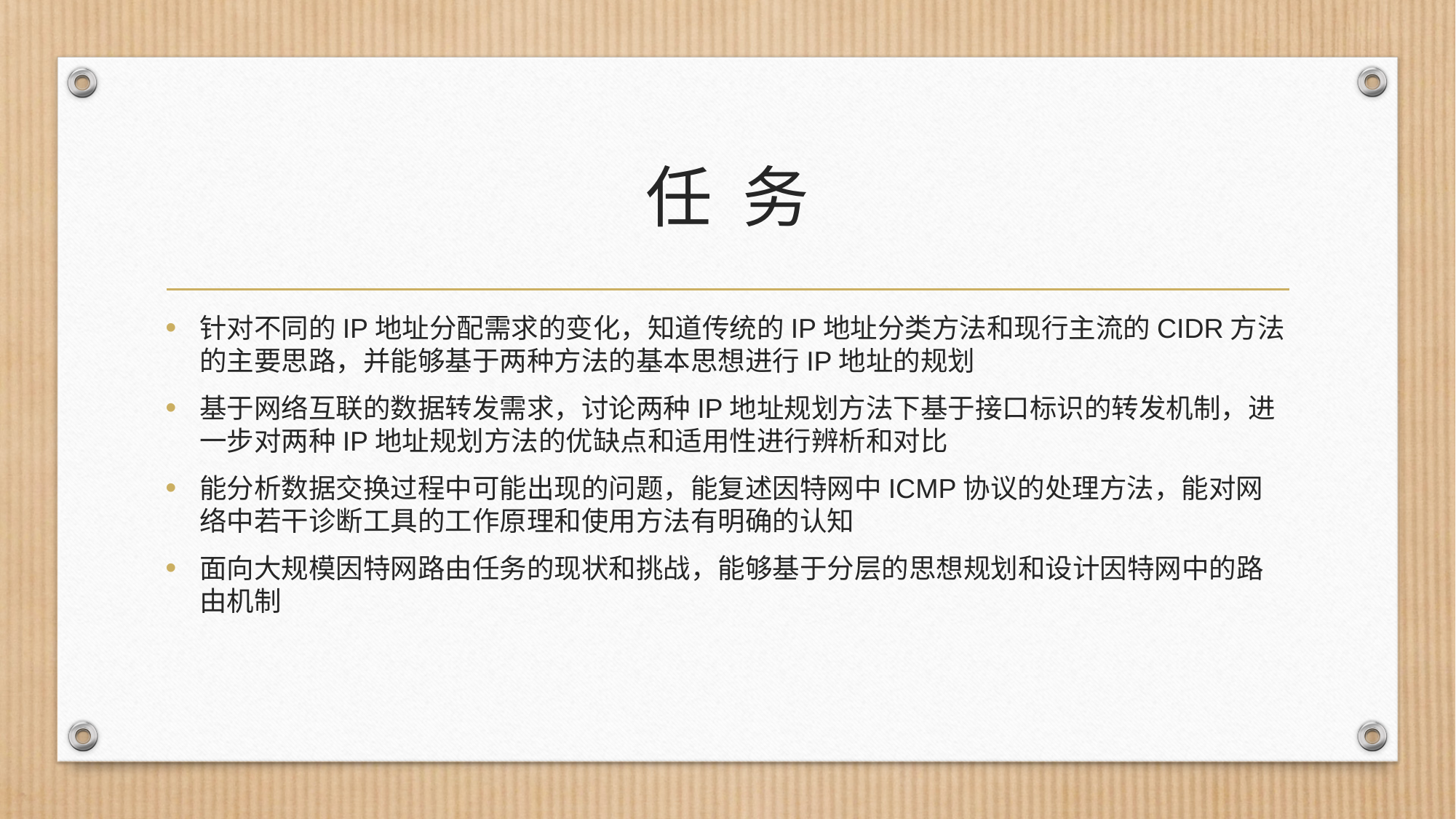

# 任  务
针对不同的IP地址分配需求的变化，知道传统的IP地址分类方法和现行主流的CIDR方法的主要思路，并能够基于两种方法的基本思想进行IP地址的规划
基于网络互联的数据转发需求，讨论两种IP地址规划方法下基于接口标识的转发机制，进一步对两种IP地址规划方法的优缺点和适用性进行辨析和对比
能分析数据交换过程中可能出现的问题，能复述因特网中ICMP协议的处理方法，能对网络中若干诊断工具的工作原理和使用方法有明确的认知
面向大规模因特网路由任务的现状和挑战，能够基于分层的思想规划和设计因特网中的路由机制